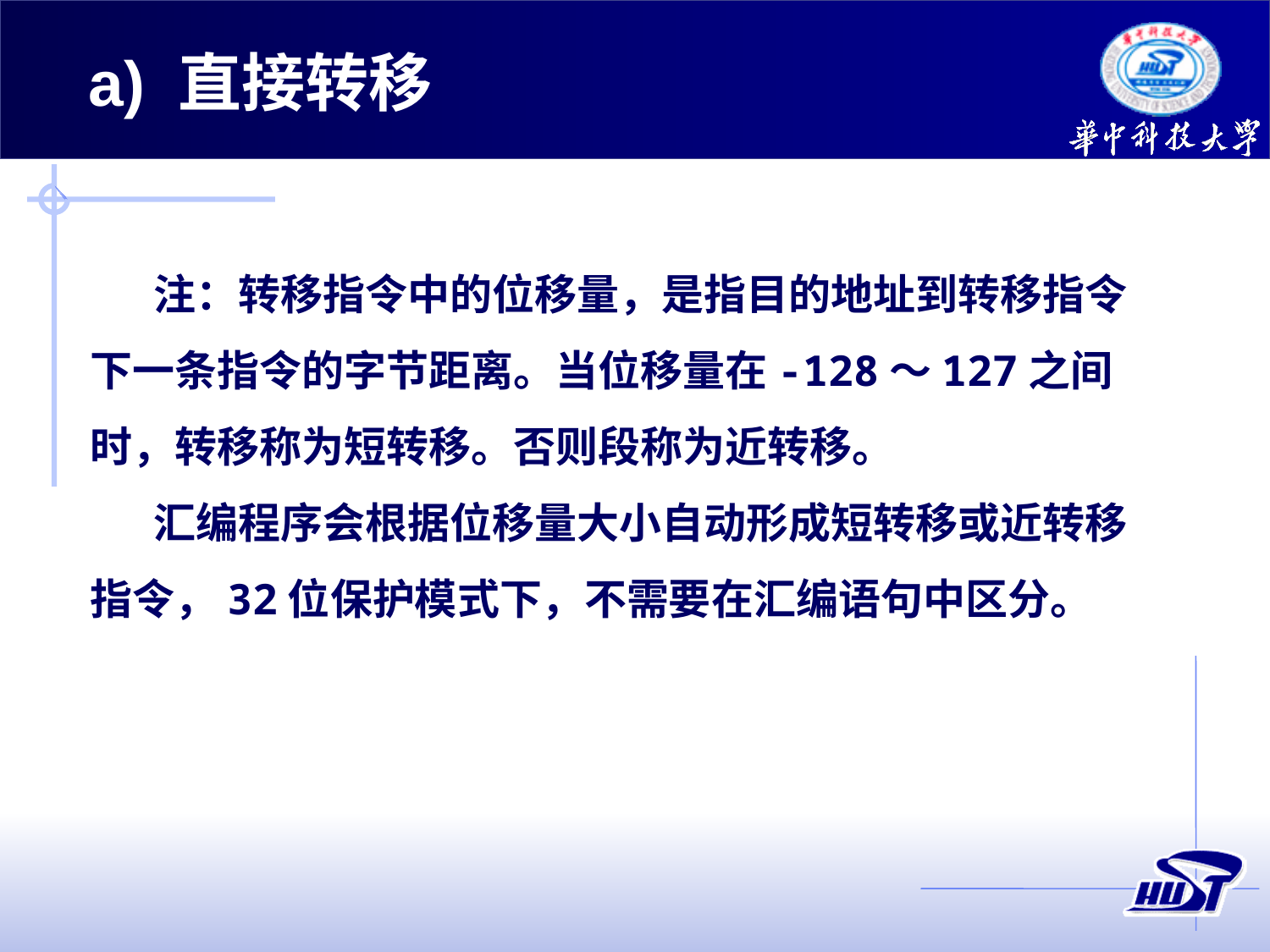

a) 直接转移
注：转移指令中的位移量，是指目的地址到转移指令下一条指令的字节距离。当位移量在-128～127之间时，转移称为短转移。否则段称为近转移。
汇编程序会根据位移量大小自动形成短转移或近转移指令，32位保护模式下，不需要在汇编语句中区分。